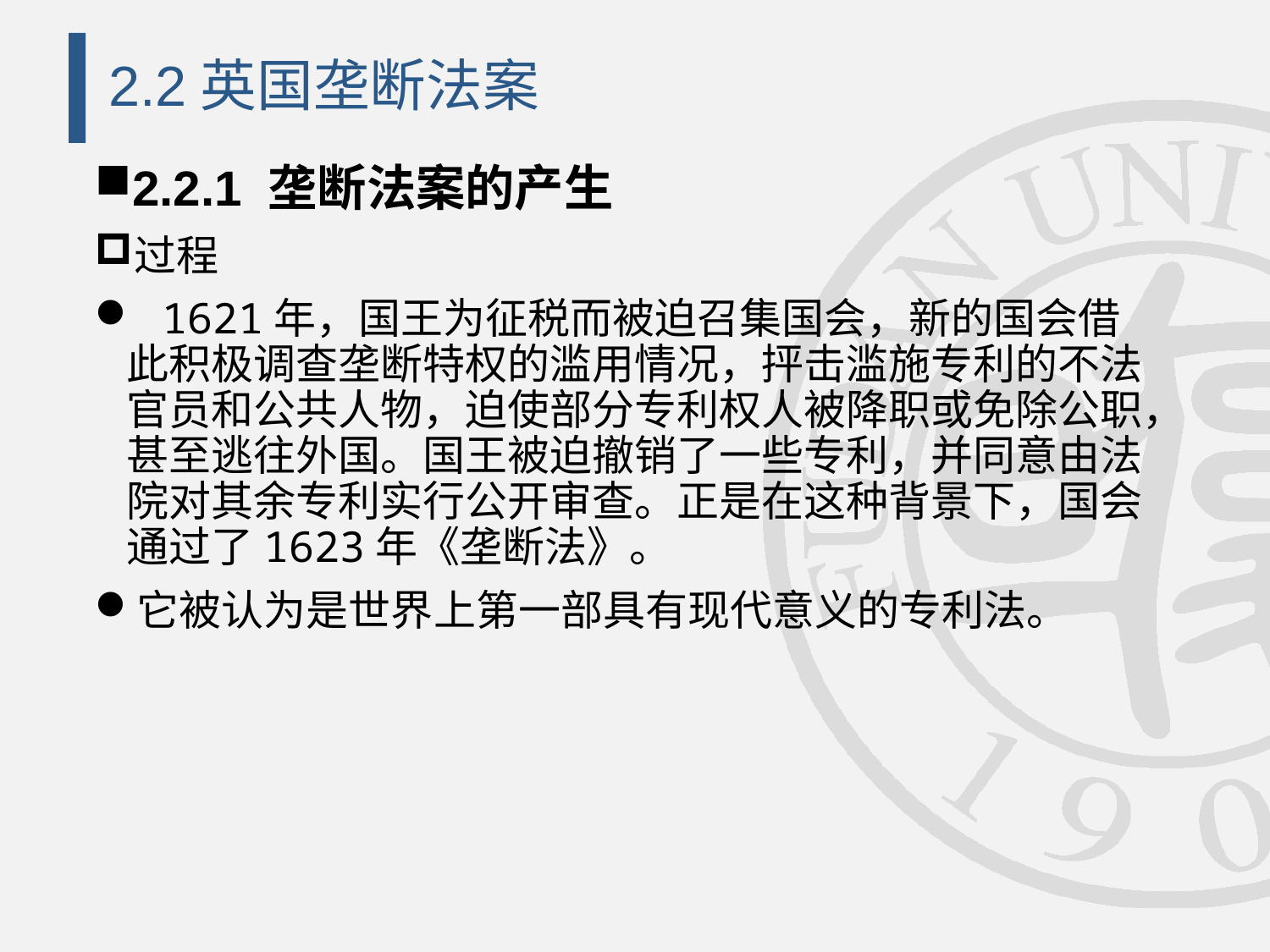

# 2.2英国垄断法案
2.2.1 垄断法案的产生
过程
 1621年，国王为征税而被迫召集国会，新的国会借此积极调查垄断特权的滥用情况，抨击滥施专利的不法官员和公共人物，迫使部分专利权人被降职或免除公职，甚至逃往外国。国王被迫撤销了一些专利，并同意由法院对其余专利实行公开审查。正是在这种背景下，国会通过了1623年《垄断法》。
它被认为是世界上第一部具有现代意义的专利法。